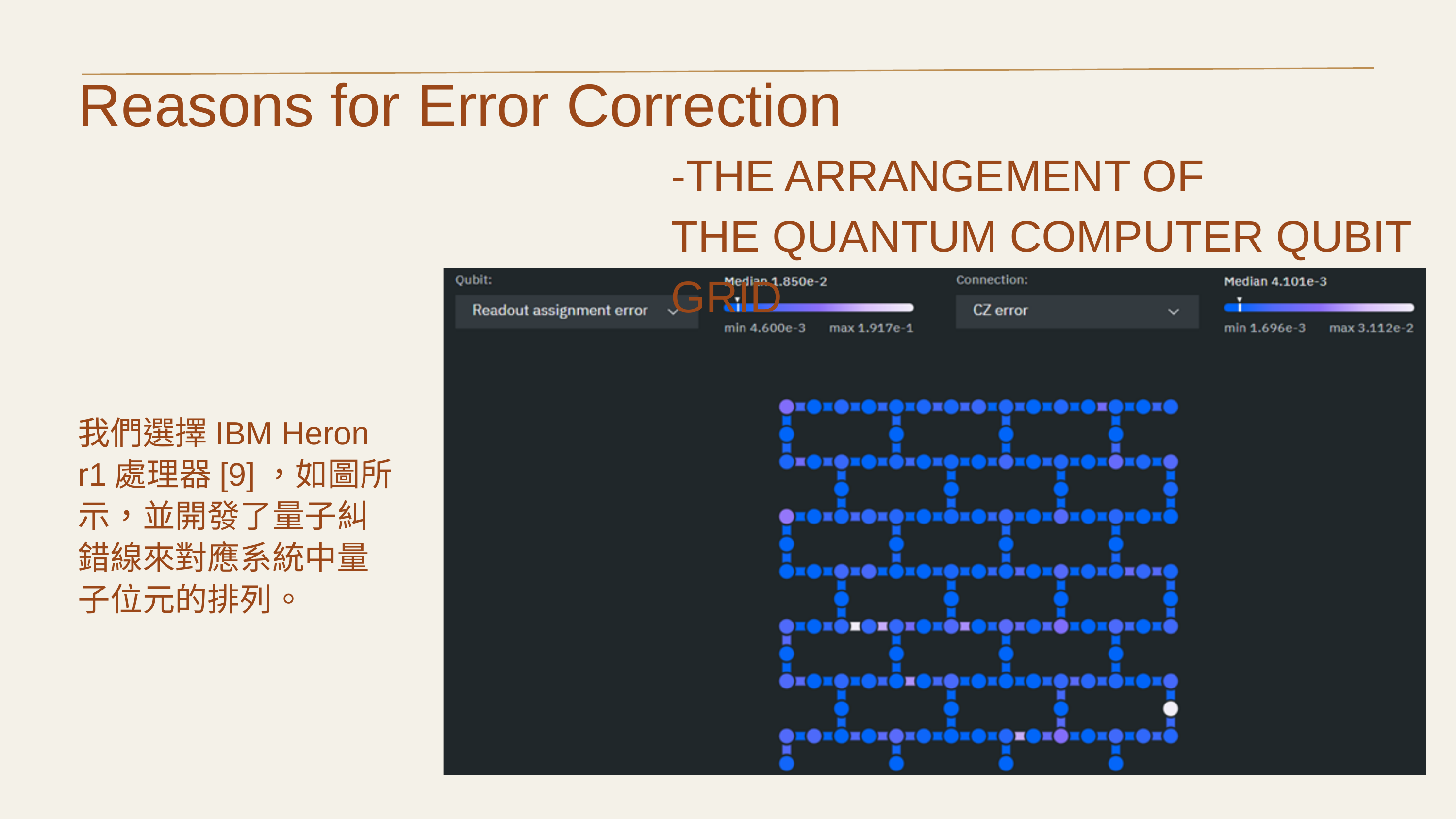

Reasons for Error Correction
-The Arrangement of
the Quantum Computer Qubit Grid

我們選擇IBM Heron r1處理器[9]，如圖所示，並開發了量子糾錯線來對應系統中量子位元的排列。